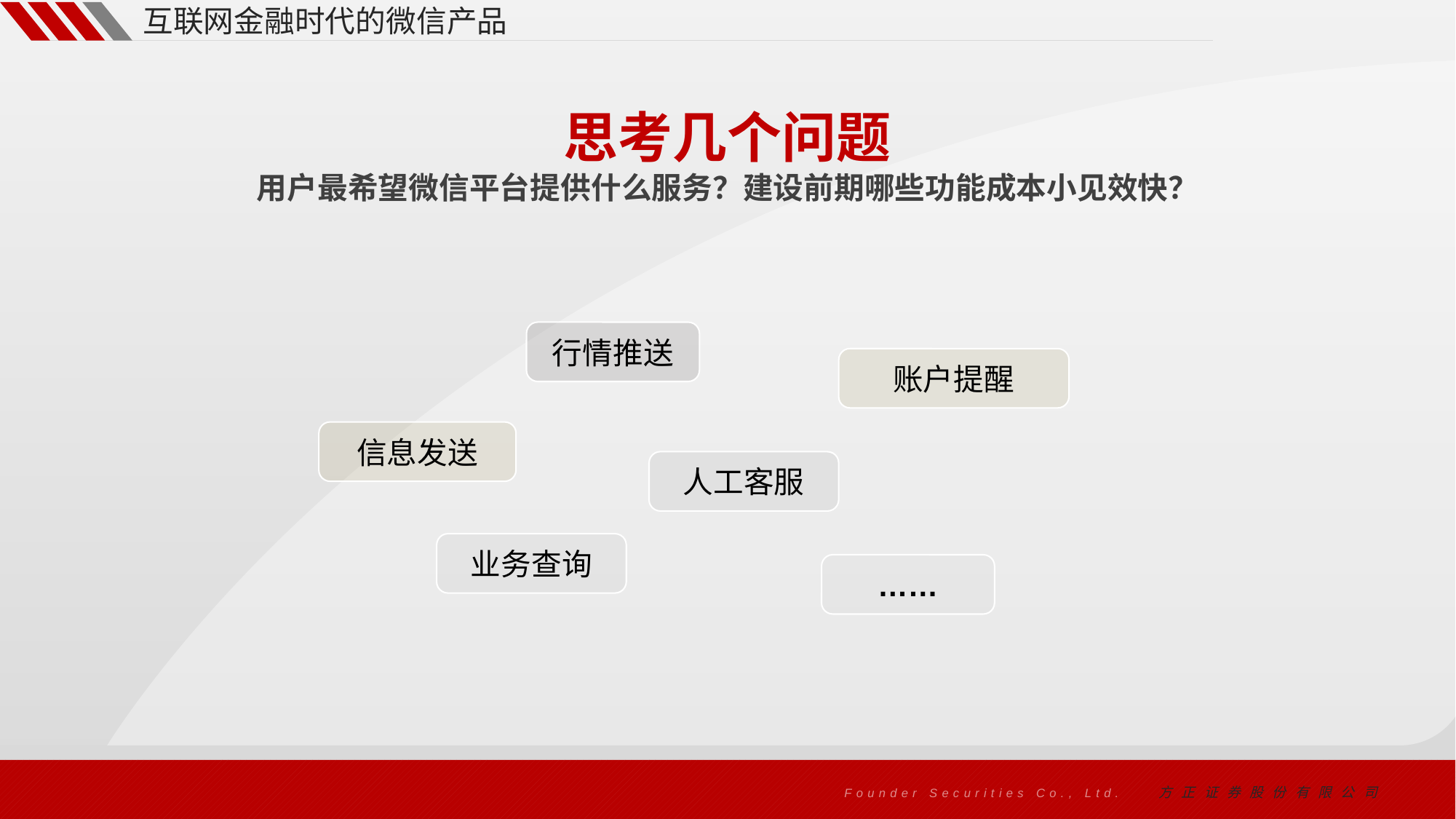

互联网金融时代的微信产品
思考几个问题
用户最希望微信平台提供什么服务？建设前期哪些功能成本小见效快？
行情推送
账户提醒
信息发送
人工客服
业务查询
……